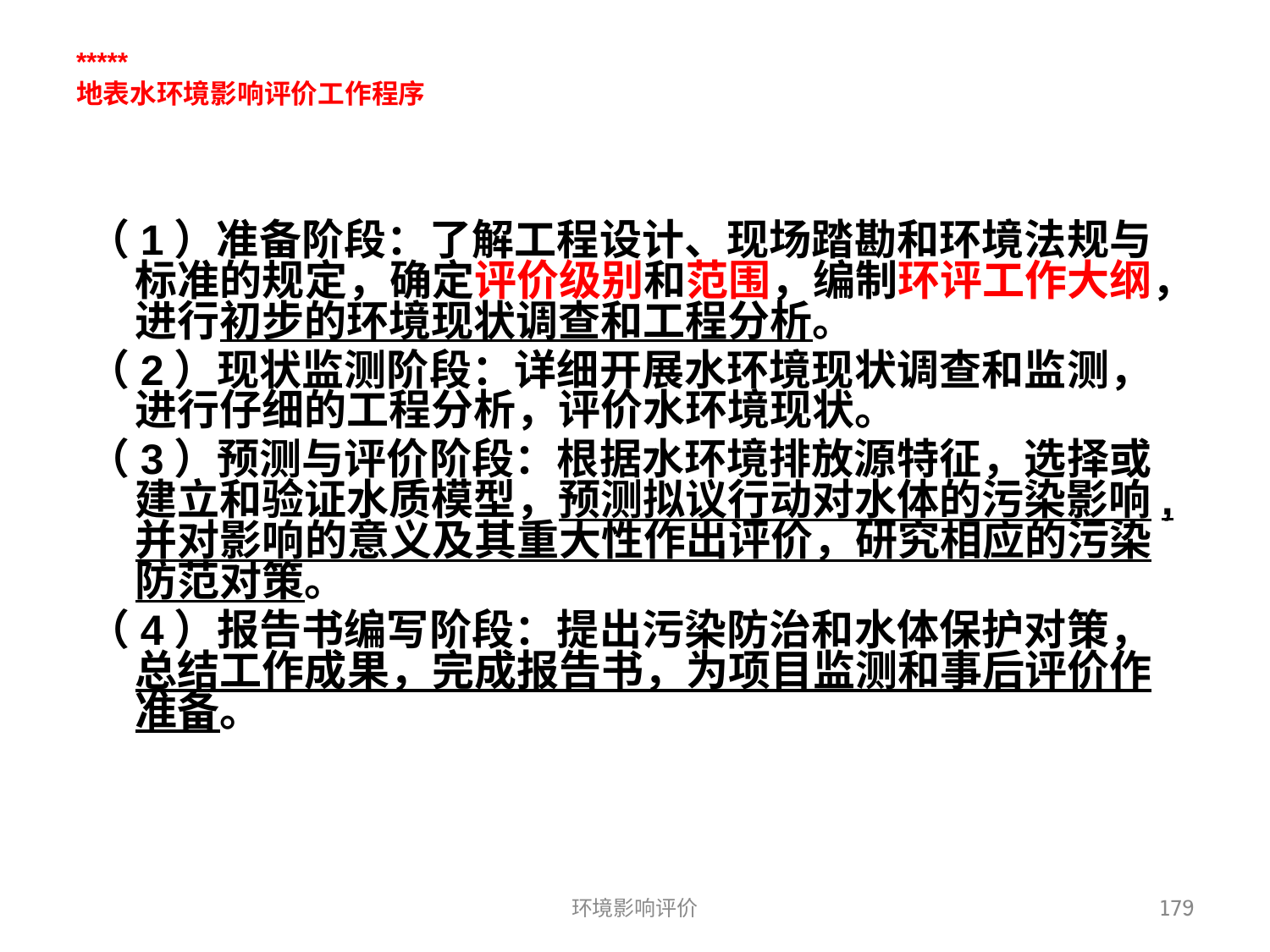

# ***** 地表水环境影响评价工作程序
（1）准备阶段：了解工程设计、现场踏勘和环境法规与标准的规定，确定评价级别和范围，编制环评工作大纲，进行初步的环境现状调查和工程分析。
（2）现状监测阶段：详细开展水环境现状调查和监测，进行仔细的工程分析，评价水环境现状。
（3）预测与评价阶段：根据水环境排放源特征，选择或建立和验证水质模型，预测拟议行动对水体的污染影响,并对影响的意义及其重大性作出评价，研究相应的污染防范对策。
（4）报告书编写阶段：提出污染防治和水体保护对策，总结工作成果，完成报告书，为项目监测和事后评价作准备。

环境影响评价
179